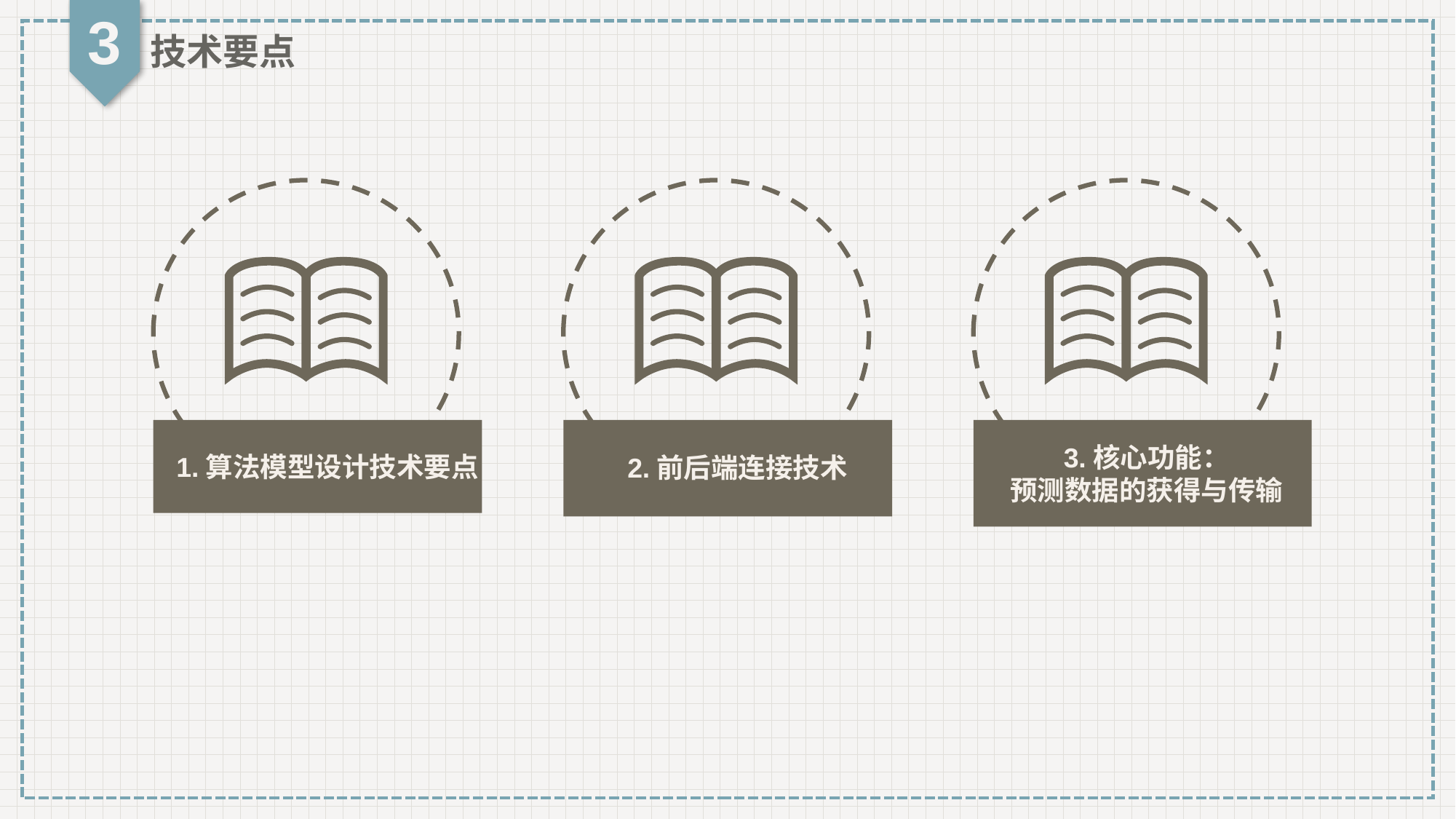

3
技术要点

1.算法模型设计技术要点

2.前后端连接技术

3.核心功能：
预测数据的获得与传输